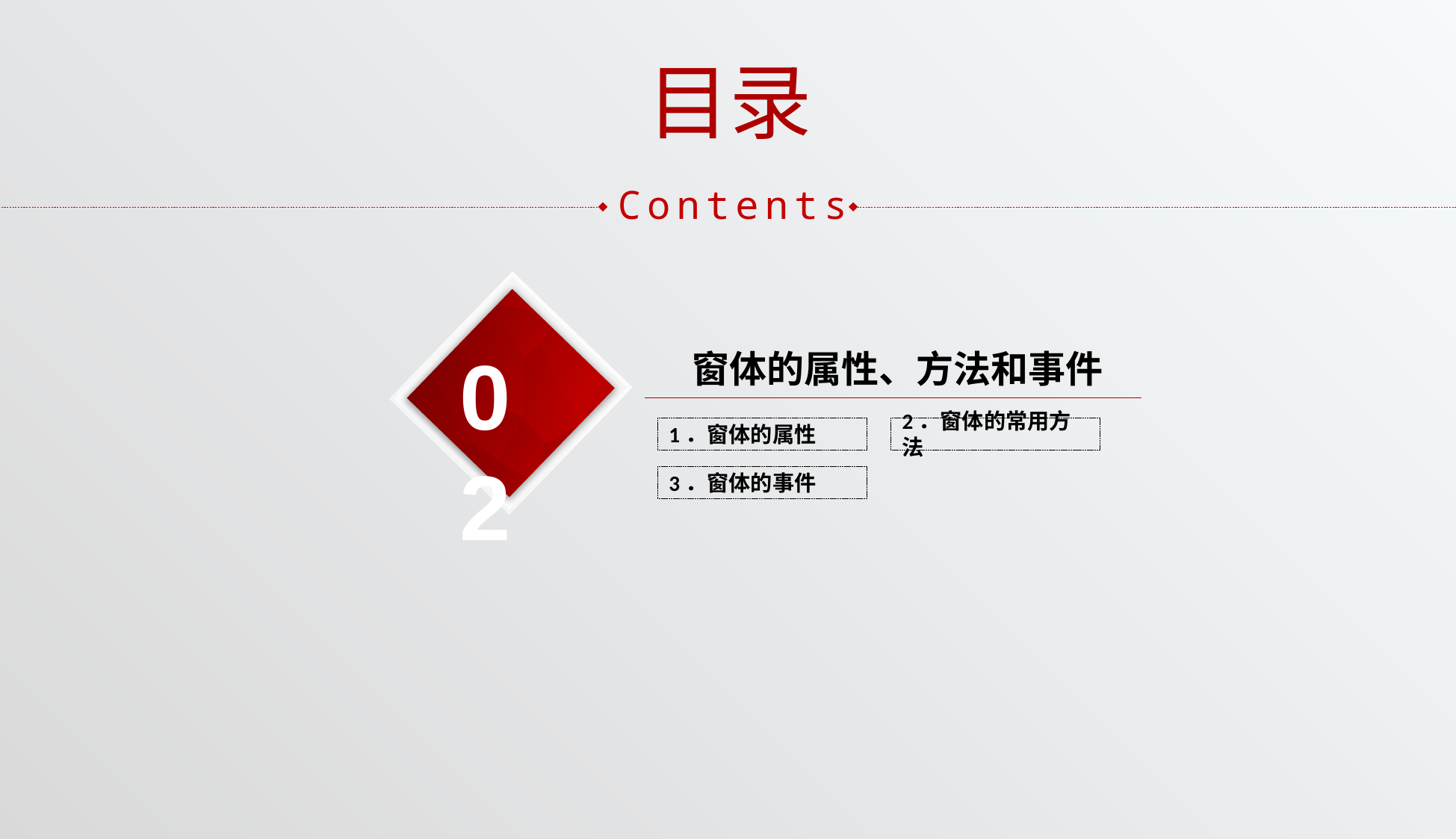

目录
Contents

02
窗体的属性、方法和事件
1．窗体的属性
2．窗体的常用方法
3．窗体的事件